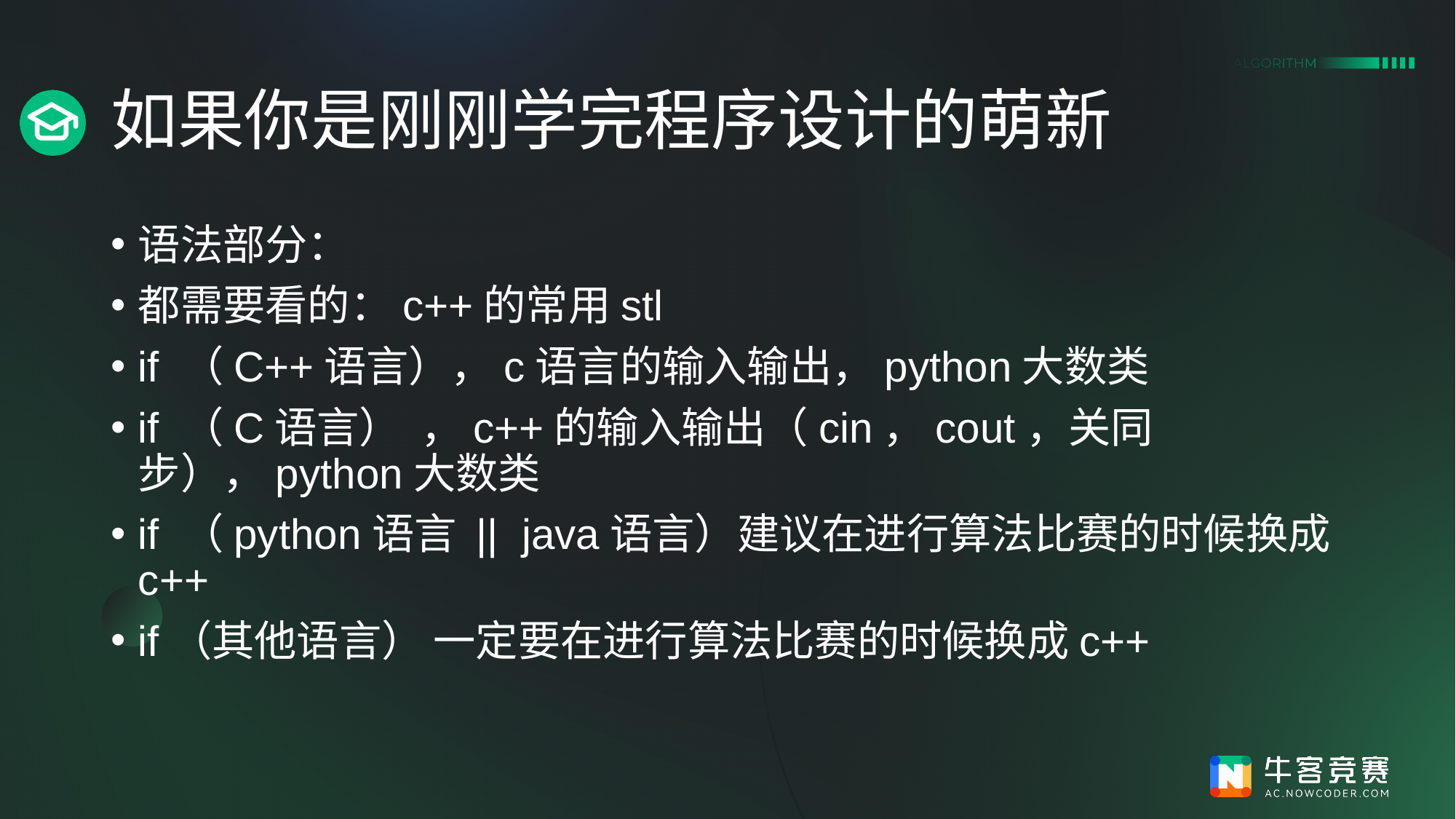

# 如果你是刚刚学完程序设计的萌新
语法部分：
都需要看的：c++的常用stl
if （C++语言），c语言的输入输出，python大数类
if （C语言）  ，c++的输入输出（cin，cout，关同步），python大数类
if （python语言 ||  java语言）建议在进行算法比赛的时候换成c++
if（其他语言） 一定要在进行算法比赛的时候换成c++